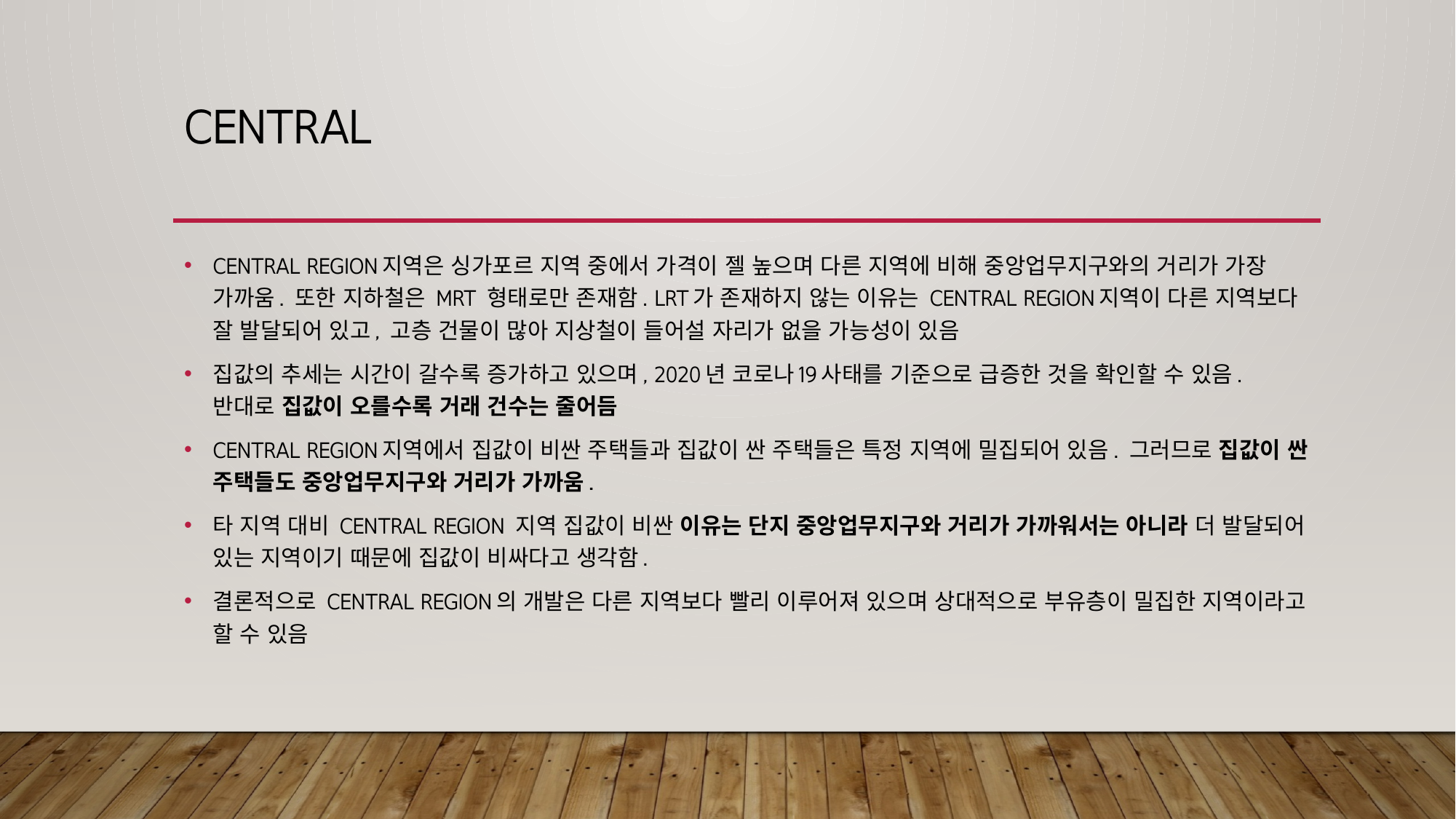

# Central
CENTRAL REGION지역은 싱가포르 지역 중에서 가격이 젤 높으며 다른 지역에 비해 중앙업무지구와의 거리가 가장 가까움. 또한 지하철은 MRT 형태로만 존재함. LRT가 존재하지 않는 이유는 CENTRAL REGION지역이 다른 지역보다 잘 발달되어 있고, 고층 건물이 많아 지상철이 들어설 자리가 없을 가능성이 있음
집값의 추세는 시간이 갈수록 증가하고 있으며, 2020년 코로나19사태를 기준으로 급증한 것을 확인할 수 있음. 반대로 집값이 오를수록 거래 건수는 줄어듬
CENTRAL REGION지역에서 집값이 비싼 주택들과 집값이 싼 주택들은 특정 지역에 밀집되어 있음. 그러므로 집값이 싼 주택들도 중앙업무지구와 거리가 가까움.
타 지역 대비 CENTRAL REGION 지역 집값이 비싼 이유는 단지 중앙업무지구와 거리가 가까워서는 아니라 더 발달되어 있는 지역이기 때문에 집값이 비싸다고 생각함.
결론적으로 CENTRAL REGION의 개발은 다른 지역보다 빨리 이루어져 있으며 상대적으로 부유층이 밀집한 지역이라고 할 수 있음